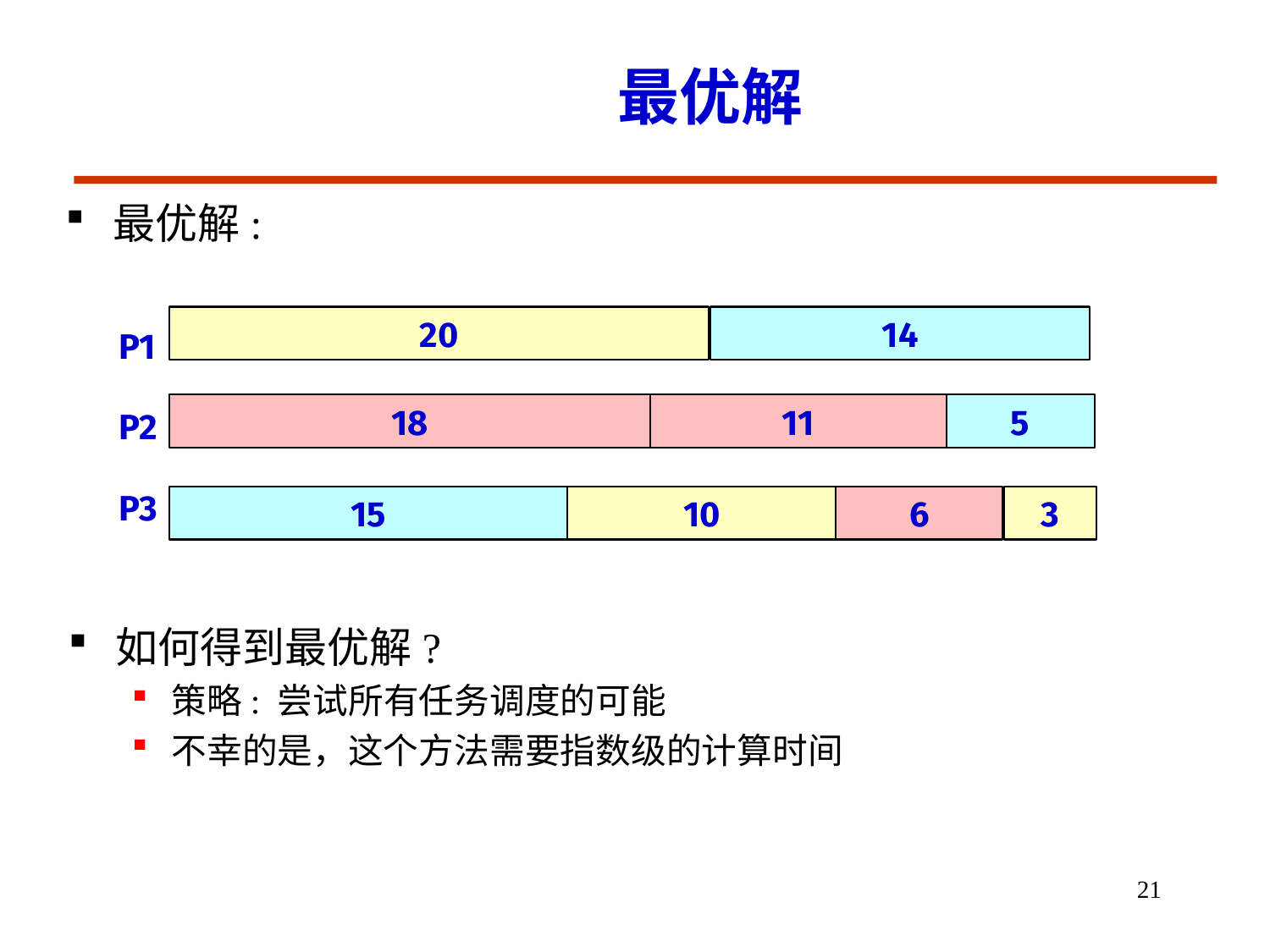

# 最优解
最优解:
P1
P2
P3

20

14

18

11

5

15

10

6

3
如何得到最优解?
策略: 尝试所有任务调度的可能
不幸的是，这个方法需要指数级的计算时间
21